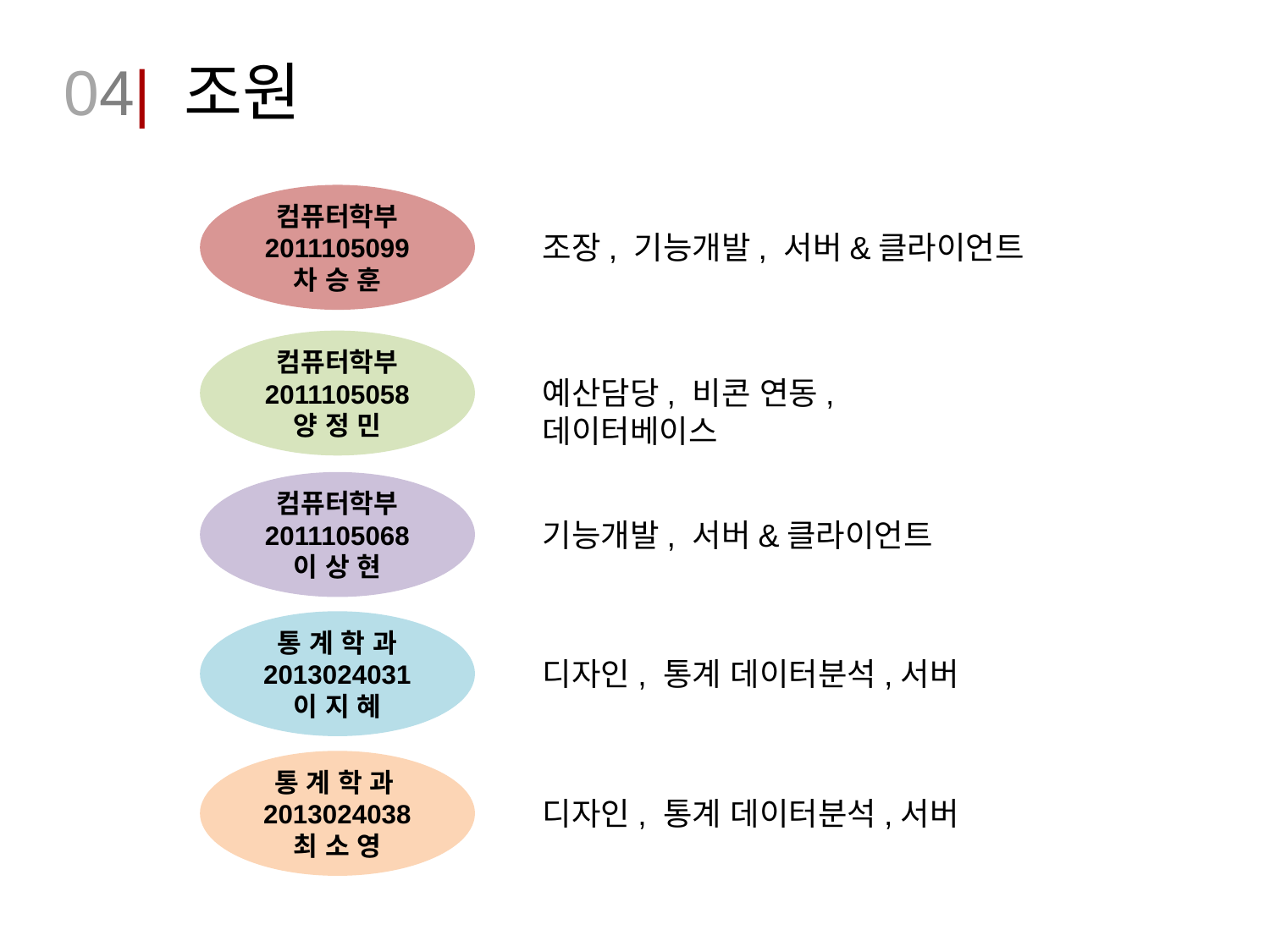

04| 조원
컴퓨터학부
2011105099
차 승 훈
조장, 기능개발, 서버&클라이언트
컴퓨터학부
2011105058
양 정 민
예산담당, 비콘 연동, 데이터베이스
컴퓨터학부
2011105068
이 상 현
기능개발, 서버&클라이언트
통 계 학 과
2013024031
이 지 혜
디자인, 통계 데이터분석,서버
통 계 학 과2013024038
최 소 영
디자인, 통계 데이터분석,서버